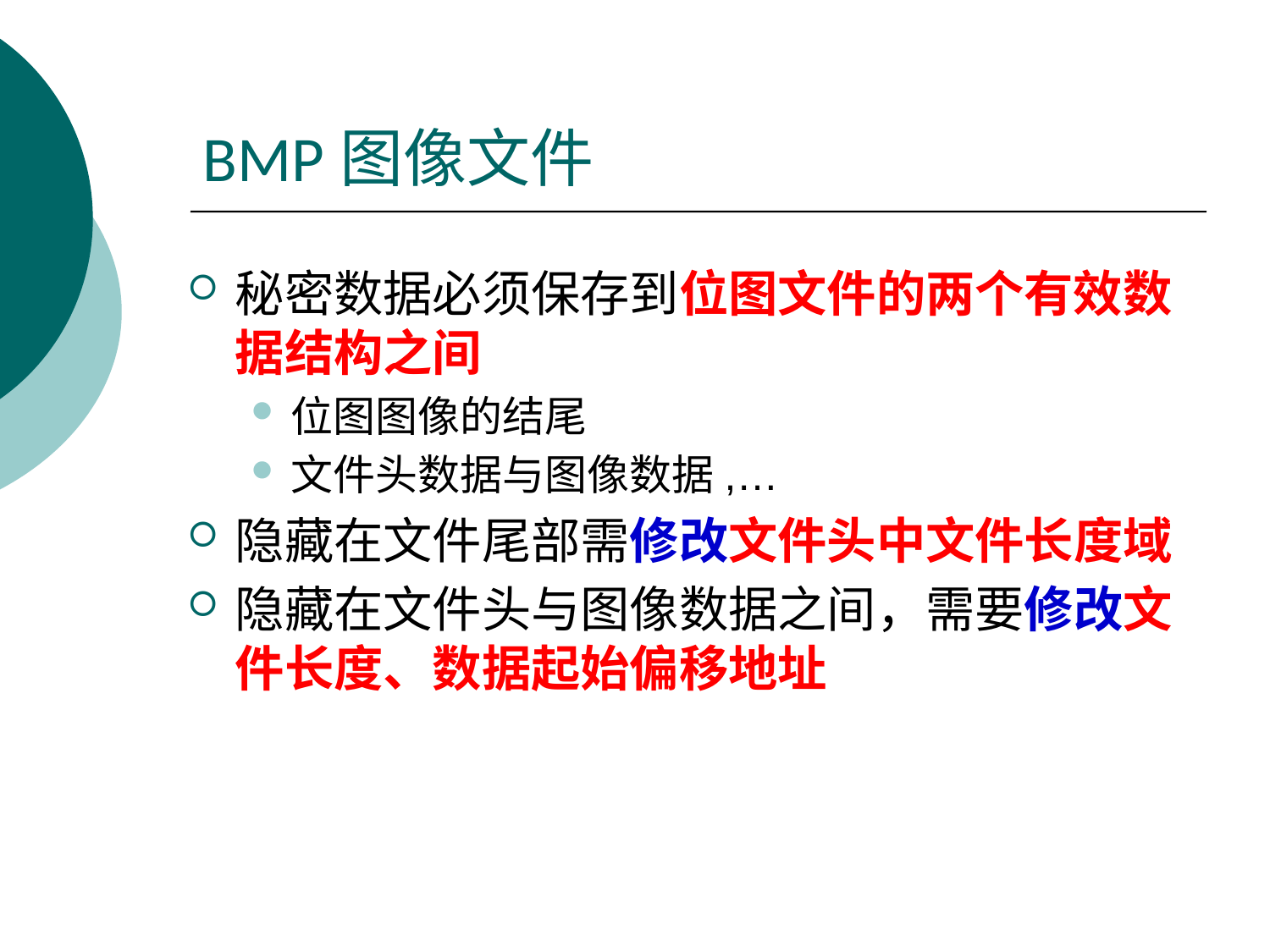

# BMP图像文件
秘密数据必须保存到位图文件的两个有效数据结构之间
位图图像的结尾
文件头数据与图像数据,…
隐藏在文件尾部需修改文件头中文件长度域
隐藏在文件头与图像数据之间，需要修改文件长度、数据起始偏移地址